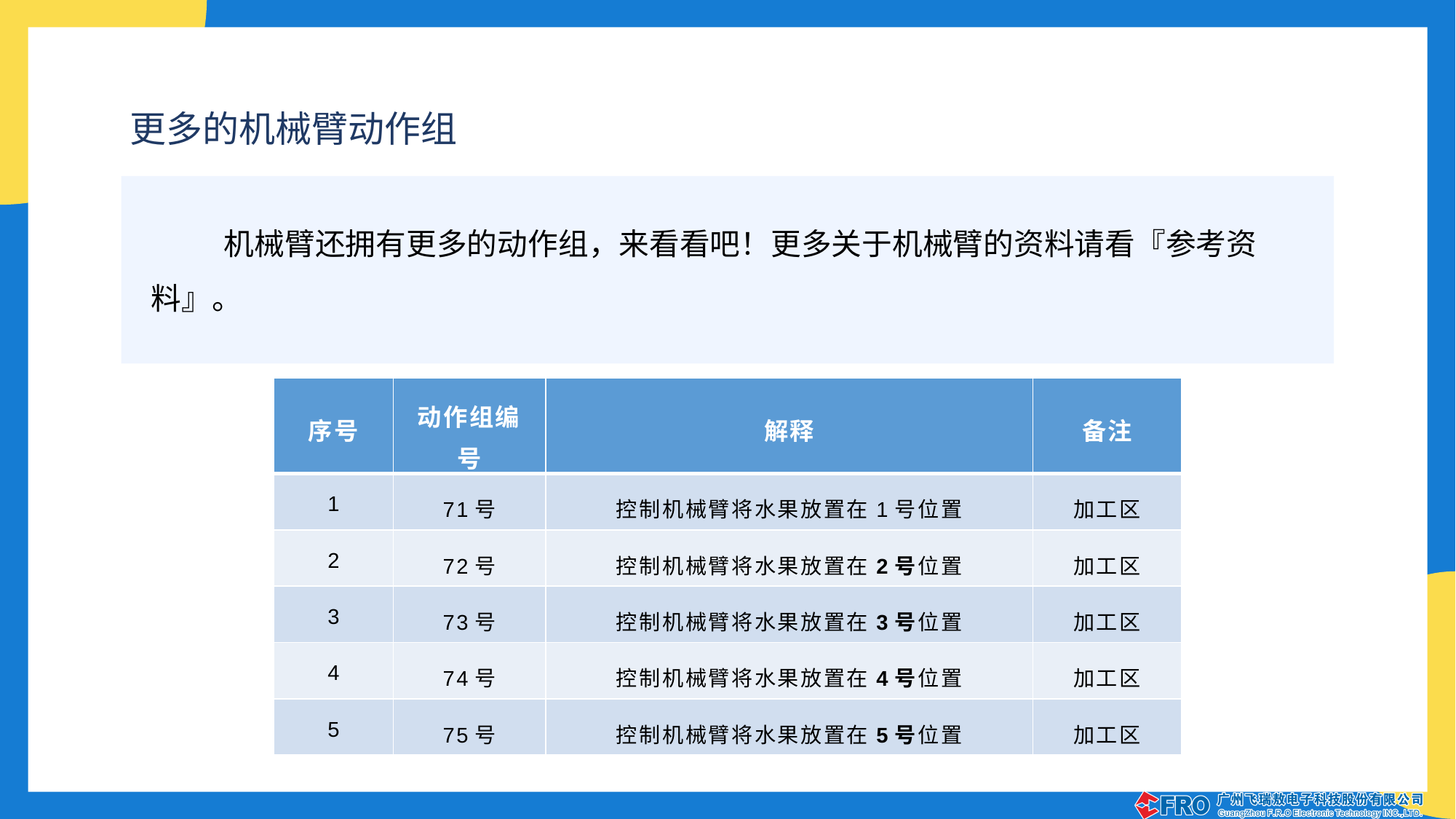

更多的机械臂动作组
机械臂还拥有更多的动作组，来看看吧！更多关于机械臂的资料请看『参考资料』。
| 序号 | 动作组编号 | 解释 | 备注 |
| --- | --- | --- | --- |
| 1 | 71号 | 控制机械臂将水果放置在1号位置 | 加工区 |
| 2 | 72号 | 控制机械臂将水果放置在2号位置 | 加工区 |
| 3 | 73号 | 控制机械臂将水果放置在3号位置 | 加工区 |
| 4 | 74号 | 控制机械臂将水果放置在4号位置 | 加工区 |
| 5 | 75号 | 控制机械臂将水果放置在5号位置 | 加工区 |